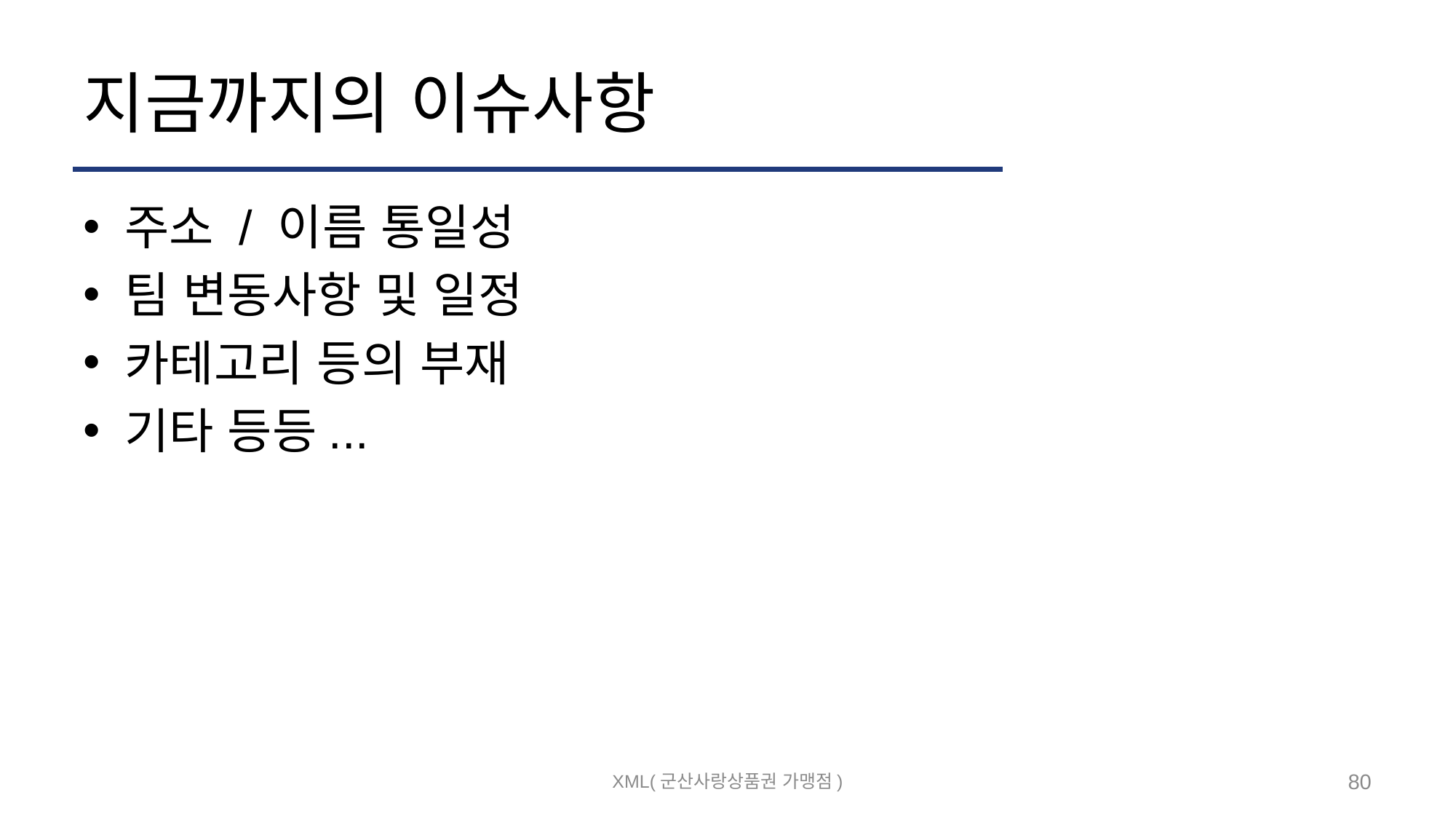

# 지금까지의 이슈사항
주소 / 이름 통일성
팀 변동사항 및 일정
카테고리 등의 부재
기타 등등...
XML(군산사랑상품권 가맹점)
80